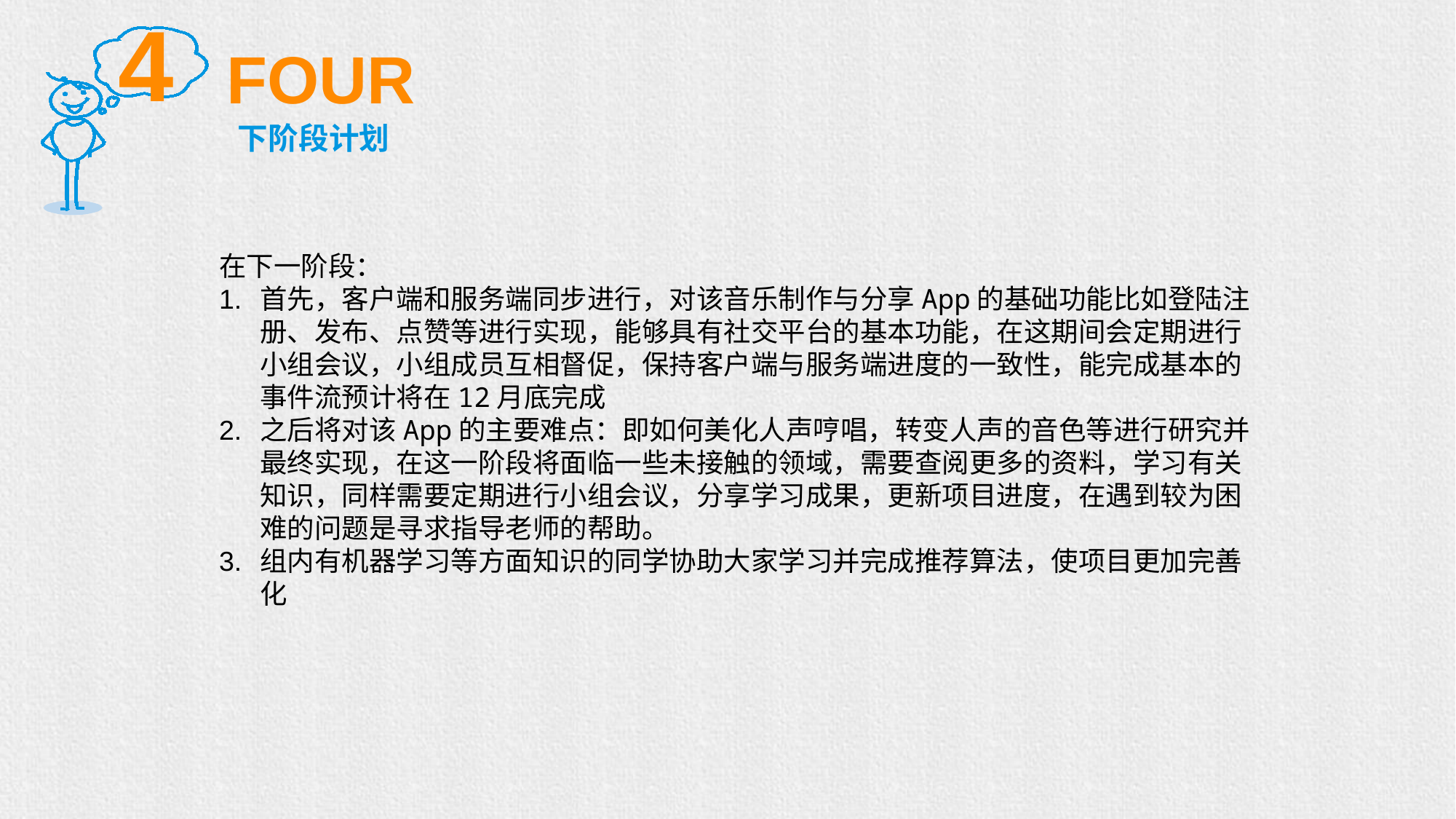

4

FOUR
下阶段计划
在下一阶段：
首先，客户端和服务端同步进行，对该音乐制作与分享App的基础功能比如登陆注册、发布、点赞等进行实现，能够具有社交平台的基本功能，在这期间会定期进行小组会议，小组成员互相督促，保持客户端与服务端进度的一致性，能完成基本的事件流预计将在12月底完成
之后将对该App的主要难点：即如何美化人声哼唱，转变人声的音色等进行研究并最终实现，在这一阶段将面临一些未接触的领域，需要查阅更多的资料，学习有关知识，同样需要定期进行小组会议，分享学习成果，更新项目进度，在遇到较为困难的问题是寻求指导老师的帮助。
组内有机器学习等方面知识的同学协助大家学习并完成推荐算法，使项目更加完善化